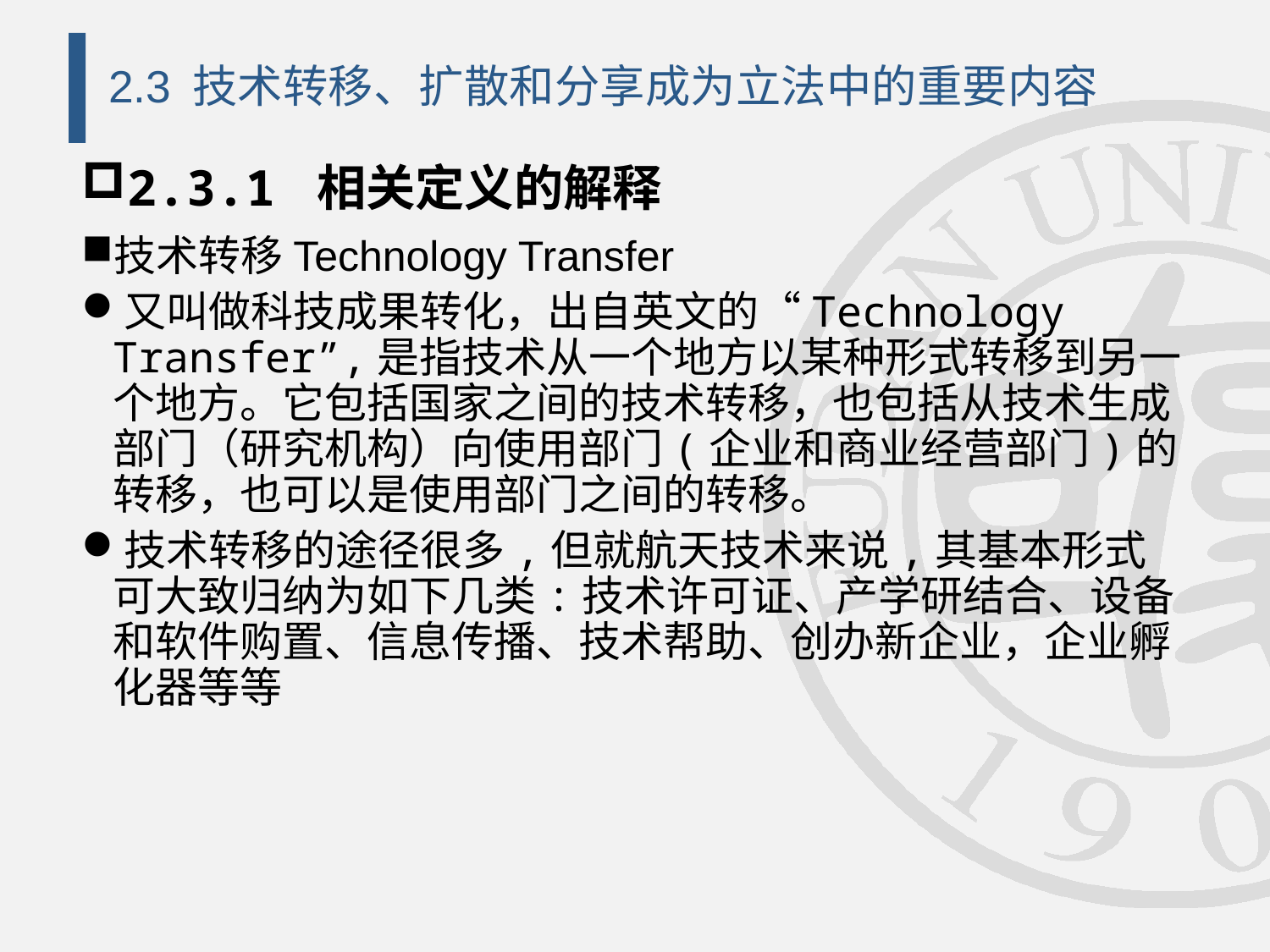

# 2.3 技术转移、扩散和分享成为立法中的重要内容
2.3.1 相关定义的解释
技术转移Technology Transfer
又叫做科技成果转化，出自英文的“Technology Transfer”,是指技术从一个地方以某种形式转移到另一个地方。它包括国家之间的技术转移，也包括从技术生成部门（研究机构）向使用部门(企业和商业经营部门)的转移，也可以是使用部门之间的转移。
技术转移的途径很多,但就航天技术来说,其基本形式可大致归纳为如下几类:技术许可证、产学研结合、设备和软件购置、信息传播、技术帮助、创办新企业，企业孵化器等等